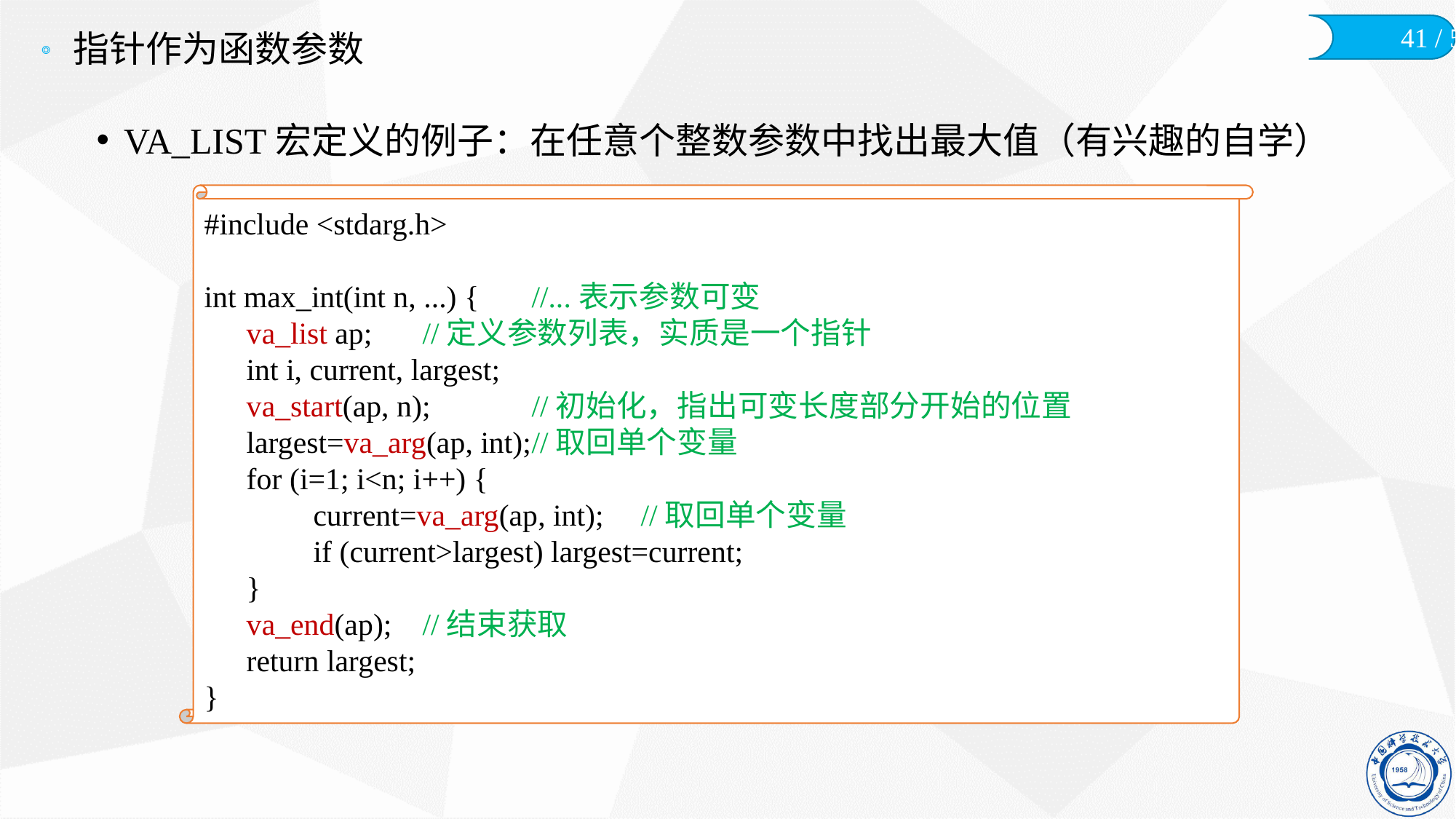

# 指针作为函数参数
VA_LIST宏定义的例子：在任意个整数参数中找出最大值（有兴趣的自学）
#include <stdarg.h>

int max_int(int n, ...) {	//...表示参数可变
	va_list ap;	//定义参数列表，实质是一个指针
	int i, current, largest;
	va_start(ap, n);	//初始化，指出可变长度部分开始的位置
	largest=va_arg(ap, int);	//取回单个变量
	for (i=1; i<n; i++) {
		current=va_arg(ap, int);	//取回单个变量
		if (current>largest) largest=current;
	}
	va_end(ap);	//结束获取
	return largest;
}